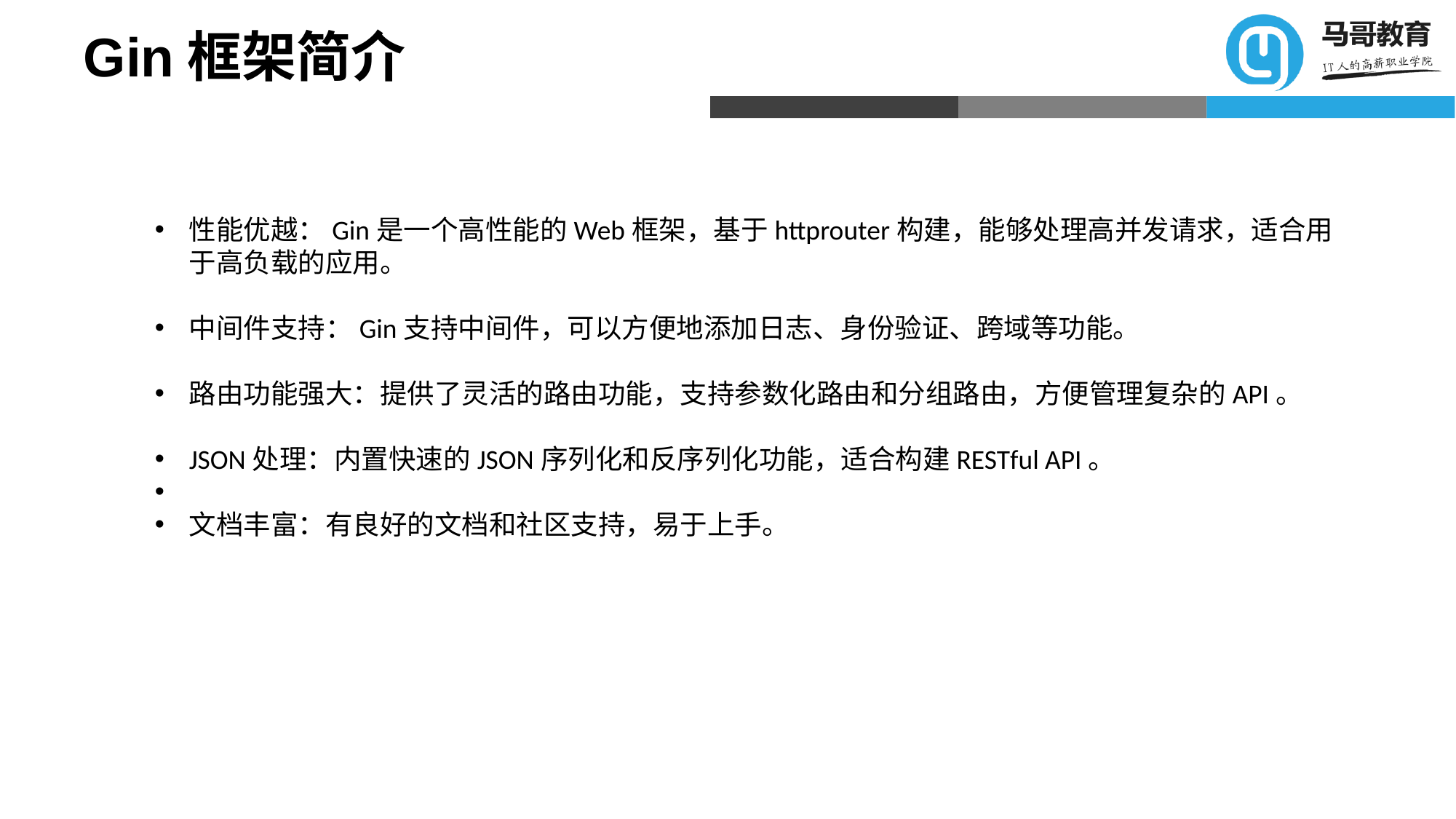

# Gin框架简介
性能优越：Gin是一个高性能的Web框架，基于httprouter构建，能够处理高并发请求，适合用于高负载的应用。

中间件支持：Gin支持中间件，可以方便地添加日志、身份验证、跨域等功能。

路由功能强大：提供了灵活的路由功能，支持参数化路由和分组路由，方便管理复杂的API。

JSON处理：内置快速的JSON序列化和反序列化功能，适合构建RESTful API。

文档丰富：有良好的文档和社区支持，易于上手。